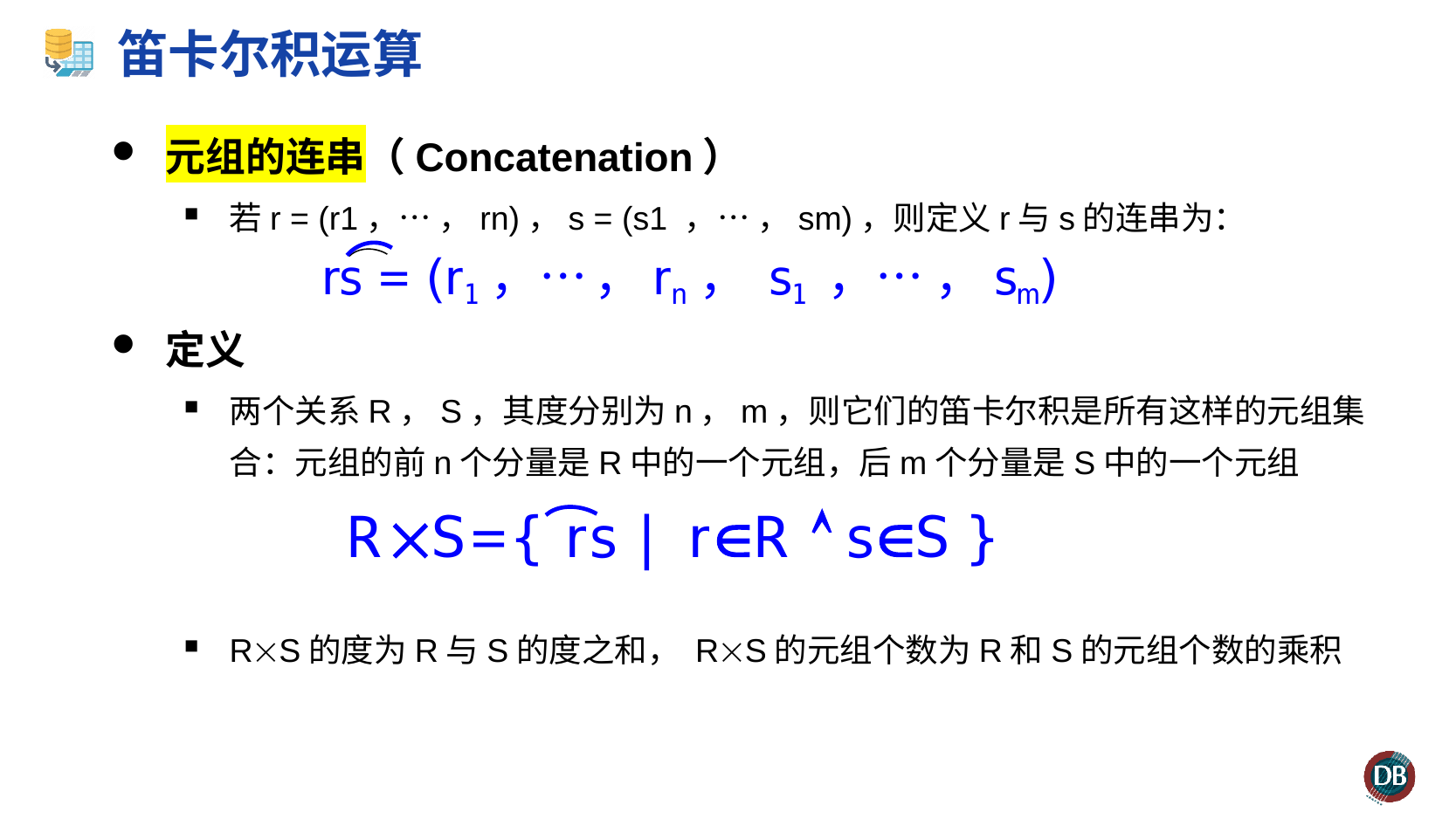

# 笛卡尔积运算
元组的连串（Concatenation）
若r = (r1，… ，rn)，s = (s1 ，… ，sm)，则定义r与s的连串为：

定义
两个关系R，S，其度分别为n，m，则它们的笛卡尔积是所有这样的元组集合：元组的前n个分量是R中的一个元组，后m个分量是S中的一个元组

R×S的度为R与S的度之和， R×S的元组个数为R和S的元组个数的乘积

R×S={ rs | r∈R ∧ s∈S }

rs = (r1，… ，rn， s1 ，… ，sm)